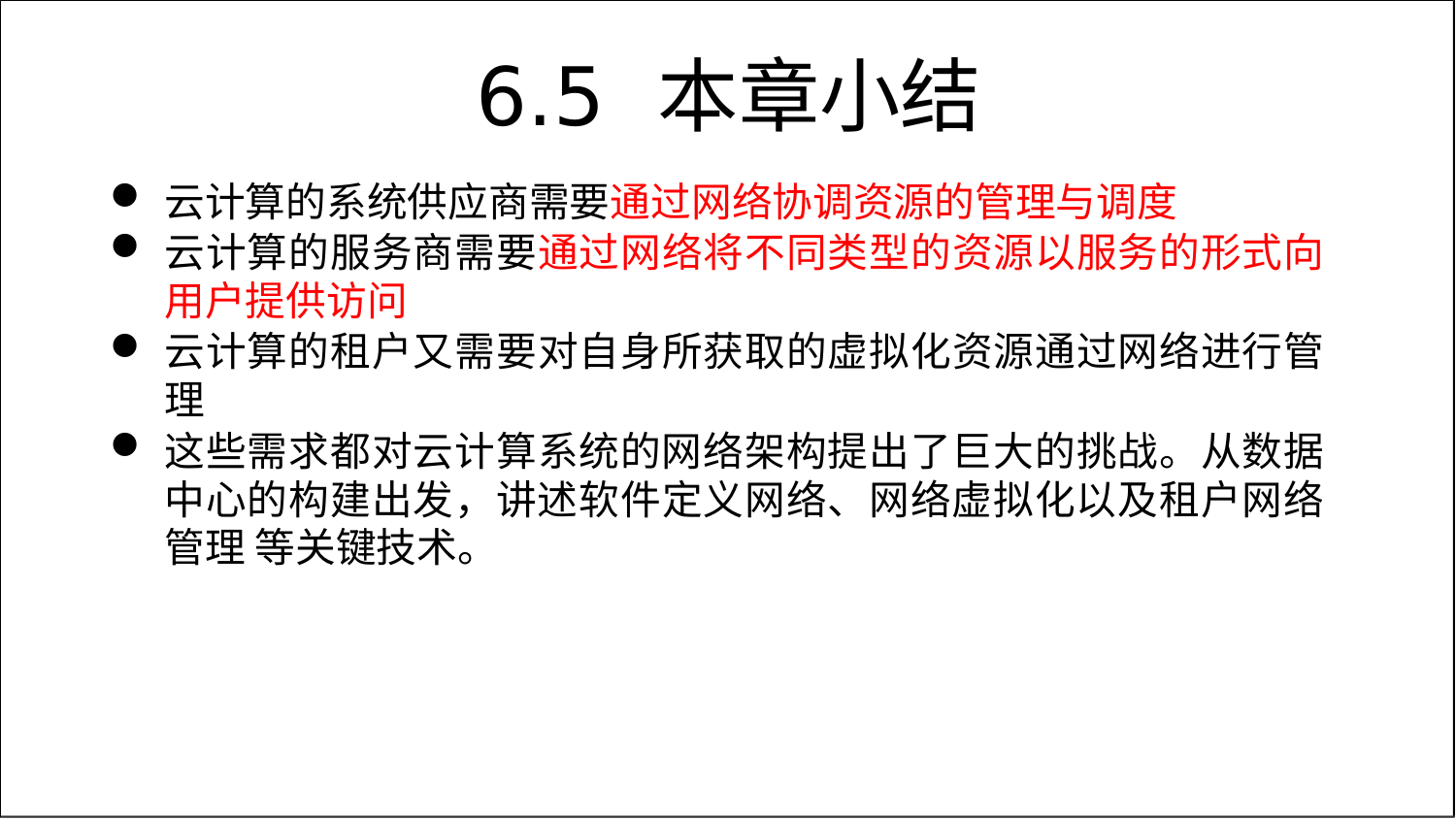

# 6.5	本章小结
云计算的系统供应商需要通过网络协调资源的管理与调度
云计算的服务商需要通过网络将不同类型的资源以服务的形式向用户提供访问
云计算的租户又需要对自身所获取的虚拟化资源通过网络进行管理
这些需求都对云计算系统的网络架构提出了巨大的挑战。从数据中心的构建出发，讲述软件定义网络、网络虚拟化以及租户网络管理 等关键技术。